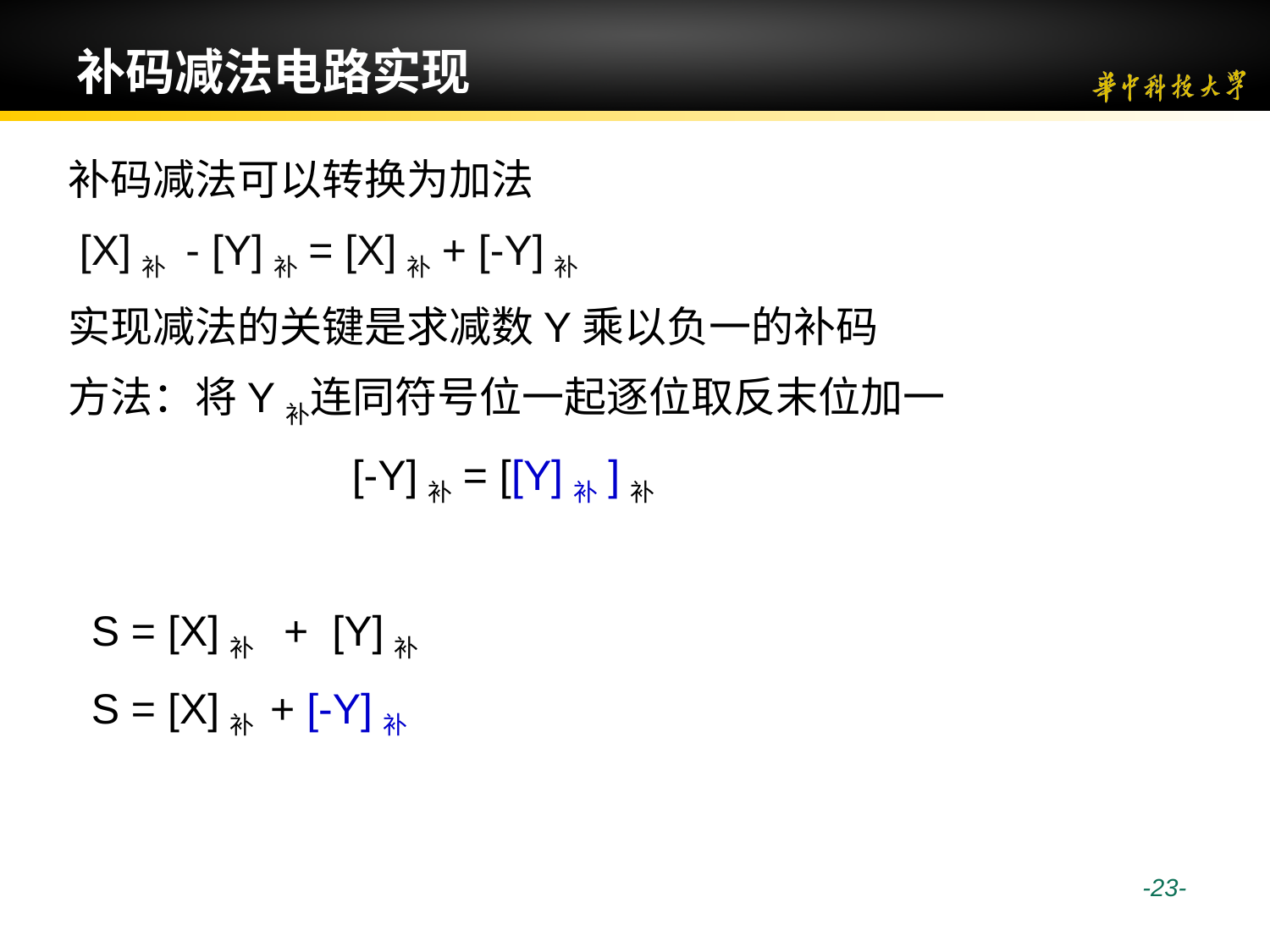

# 补码减法电路实现
补码减法可以转换为加法
 [X]补 - [Y]补= [X]补+ [-Y]补
实现减法的关键是求减数Y乘以负一的补码
方法：将Y补连同符号位一起逐位取反末位加一
                        [-Y]补= [[Y]补]补

  S = [X]补  +  [Y]补
  S = [X]补 + [-Y]补

 -23-